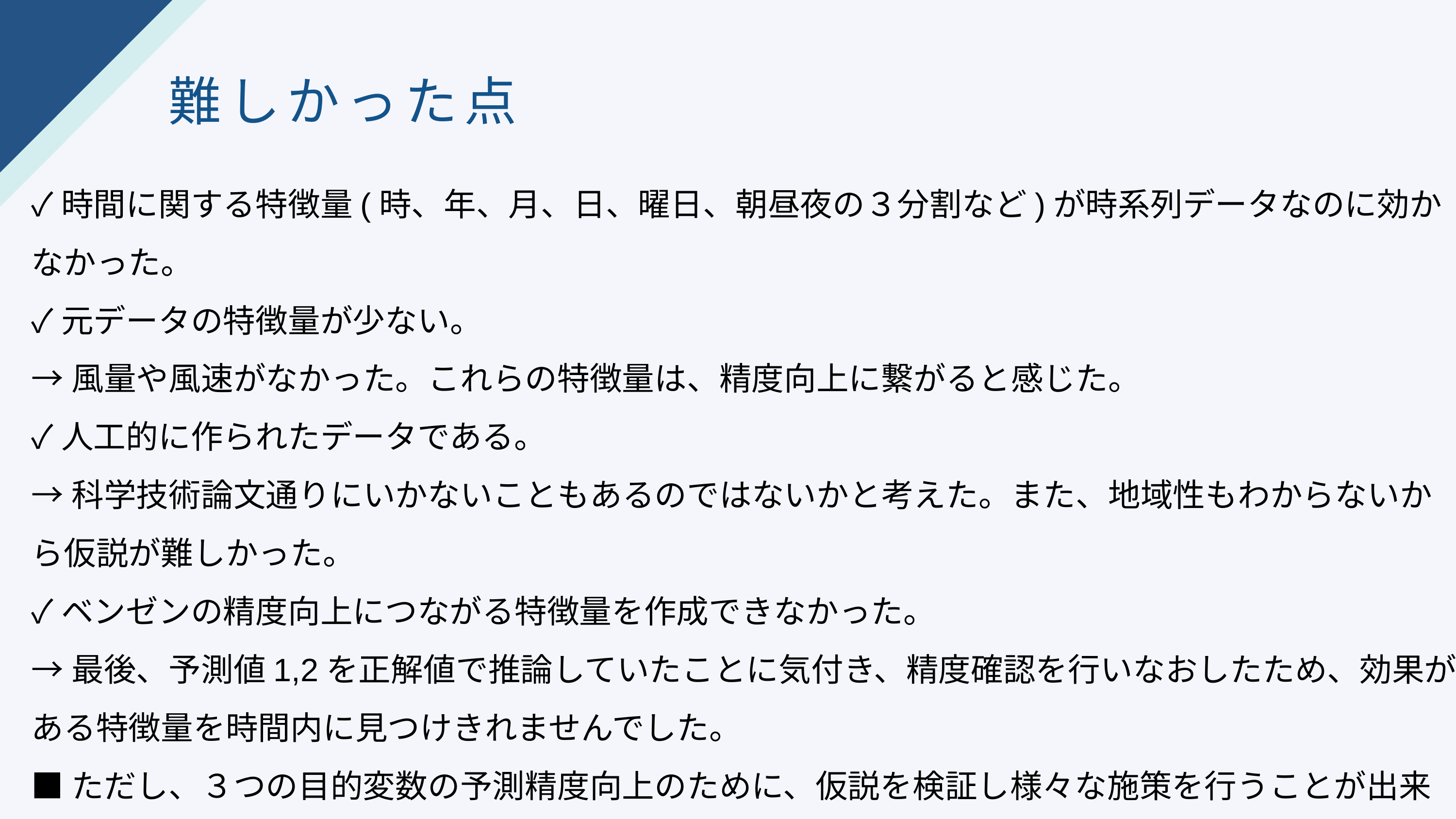

難しかった点
✓時間に関する特徴量(時、年、月、日、曜日、朝昼夜の３分割など)が時系列データなのに効かなかった。
✓元データの特徴量が少ない。
→風量や風速がなかった。これらの特徴量は、精度向上に繋がると感じた。
✓人工的に作られたデータである。
→科学技術論文通りにいかないこともあるのではないかと考えた。また、地域性もわからないから仮説が難しかった。
✓ベンゼンの精度向上につながる特徴量を作成できなかった。
→最後、予測値1,2を正解値で推論していたことに気付き、精度確認を行いなおしたため、効果がある特徴量を時間内に見つけきれませんでした。
■ただし、３つの目的変数の予測精度向上のために、仮説を検証し様々な施策を行うことが出来ました。
　焦りましたが、最後まで粘ってよかったです。